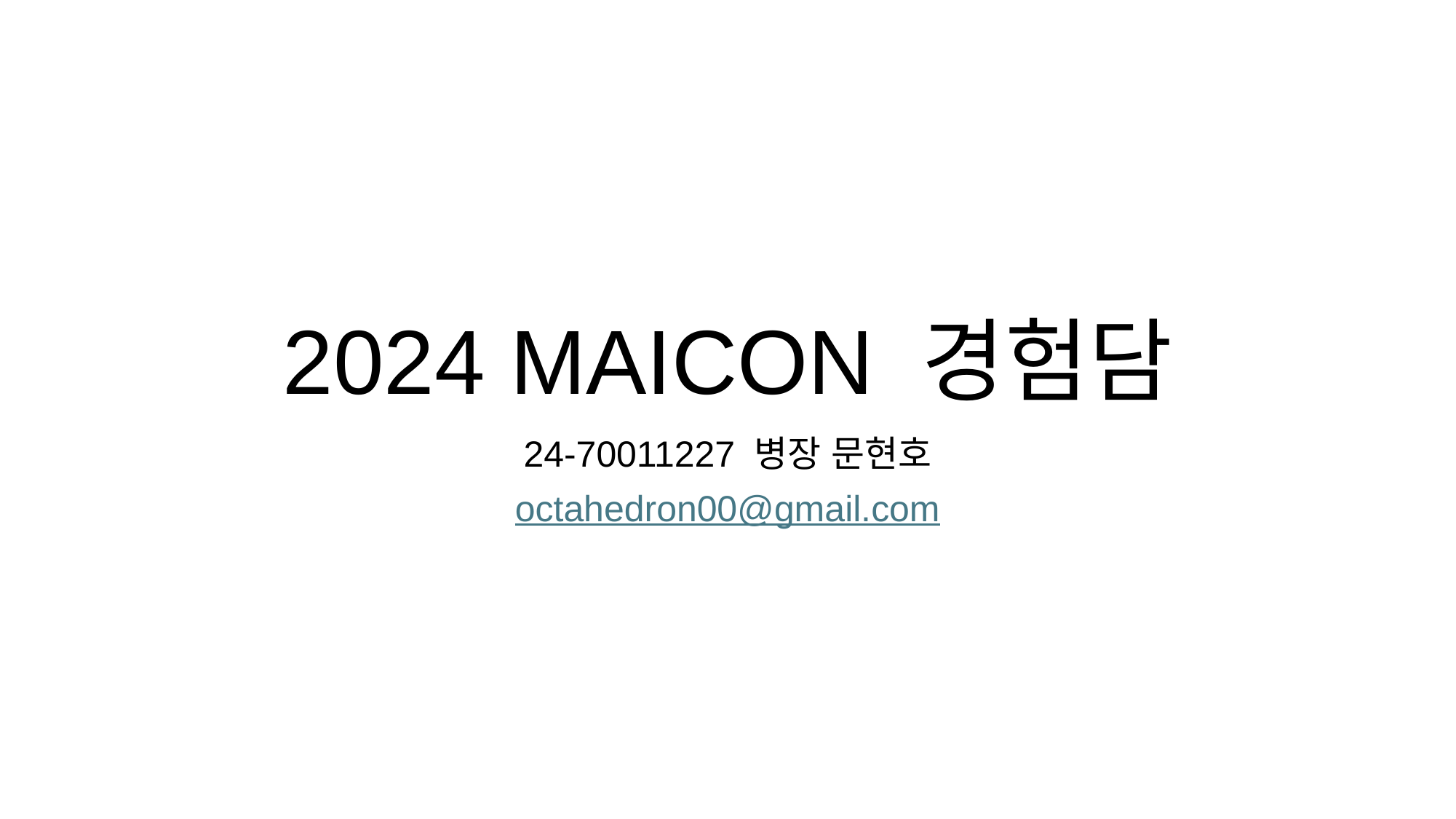

# 2024 MAICON 경험담
24-70011227 병장 문현호
octahedron00@gmail.com